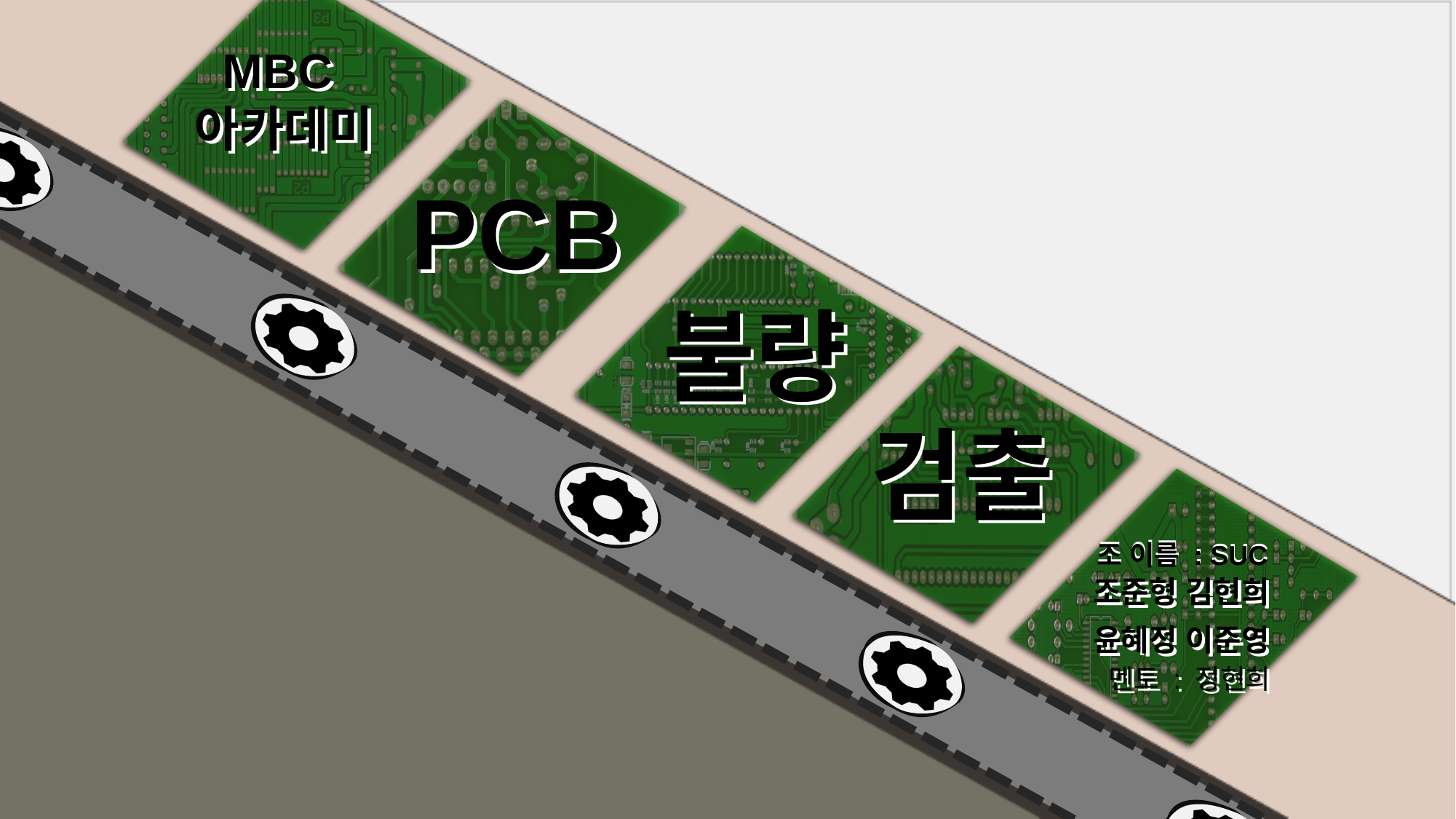

MBC
아카데미
MBC
아카데미

PCB
PCB
불량
불량

검출
검출

조 이름 : SUC
조 이름 : SUC
조준형 김현희
윤혜정 이준영
조준형 김현희
윤혜정 이준영
멘토 : 정현희
멘토 : 정현희